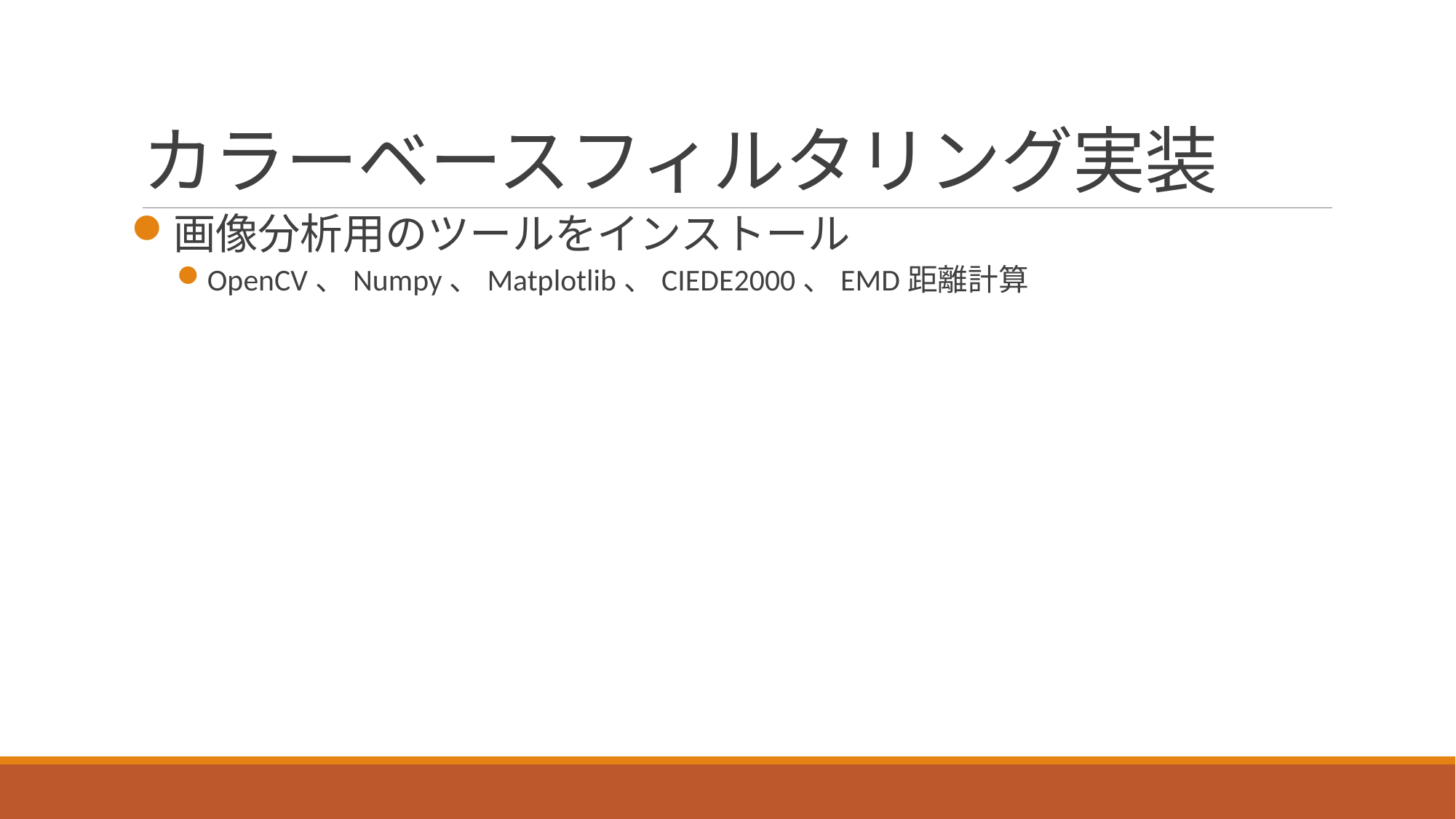

# カラーベースフィルタリング実装
画像分析用のツールをインストール
OpenCV、Numpy、Matplotlib、CIEDE2000、EMD距離計算